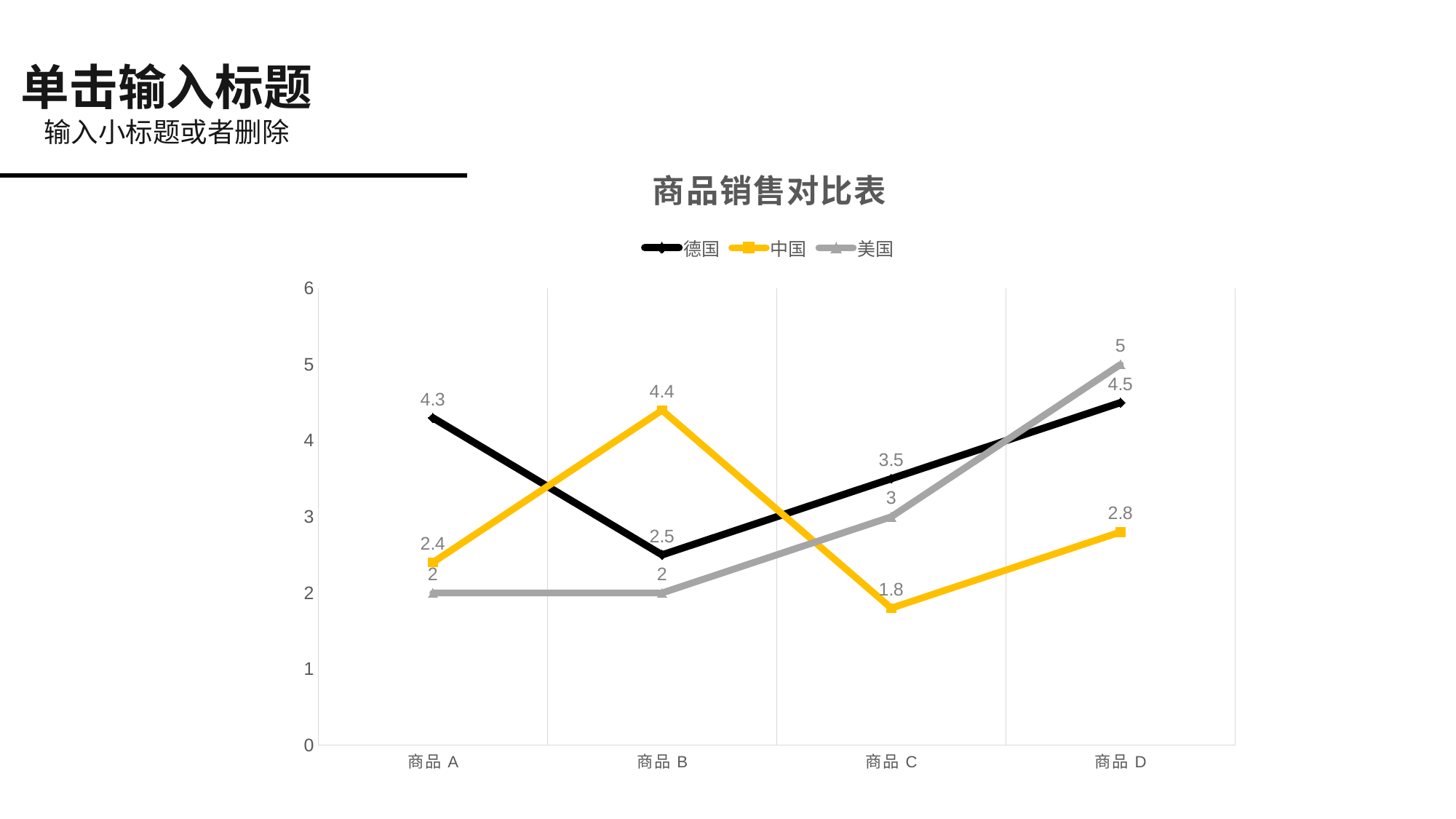

单击输入标题
输入小标题或者删除

### Chart: 商品销售对比表

| Category | 德国 | 中国 | 美国 |
|---|---|---|---|
| 商品A | 4.3 | 2.4 | 2.0 |
| 商品B | 2.5 | 4.4 | 2.0 |
| 商品C | 3.5 | 1.8 | 3.0 |
| 商品D | 4.5 | 2.8 | 5.0 |